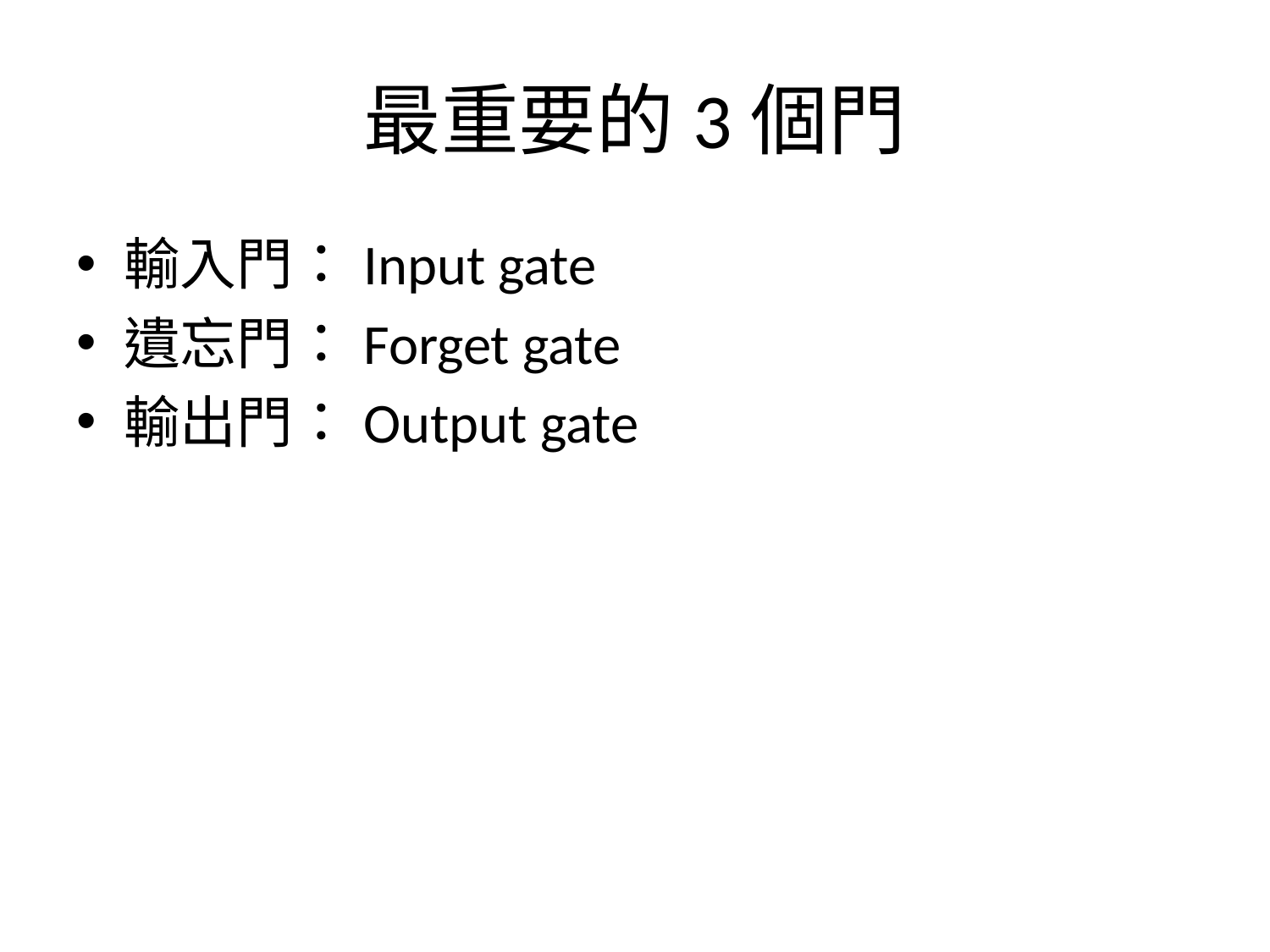

# 最重要的3個門
輸入門：Input gate
遺忘門：Forget gate
輸出門：Output gate